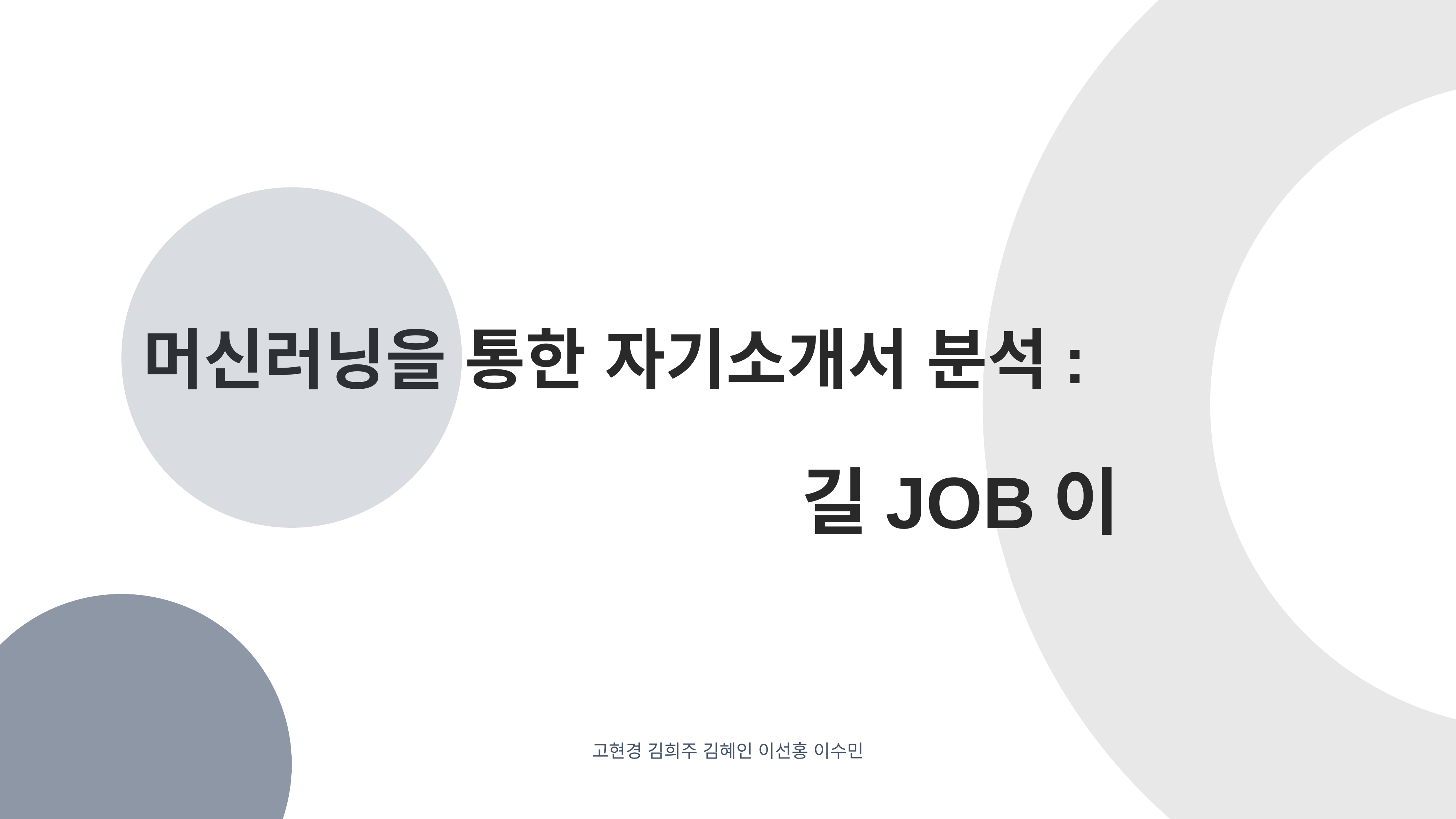

머신러닝을 통한 자기소개서 분석:
길JOB이

고현경 김희주 김혜인 이선홍 이수민